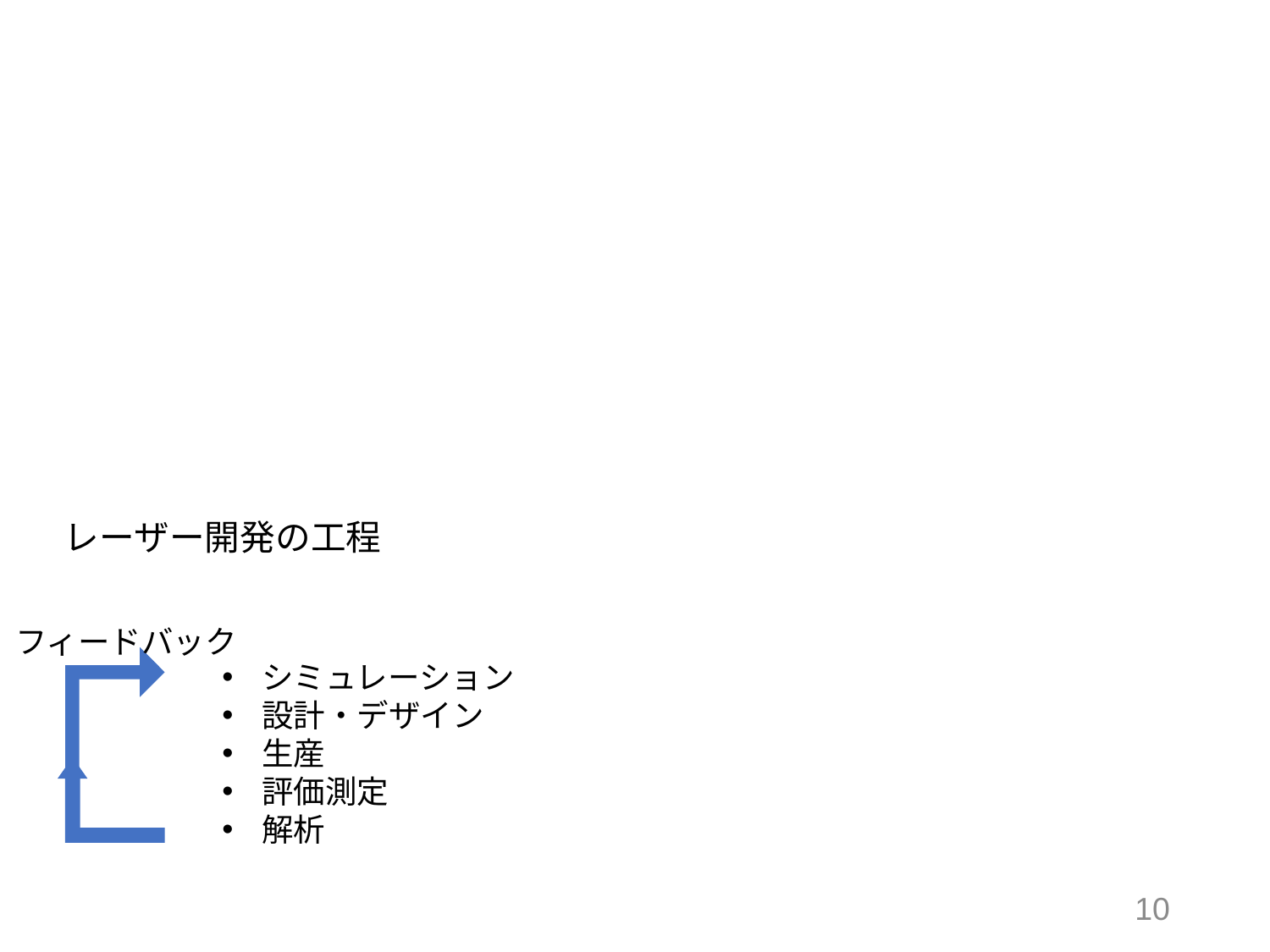

レーザー開発の工程
フィードバック
シミュレーション
設計・デザイン
生産
評価測定
解析

10